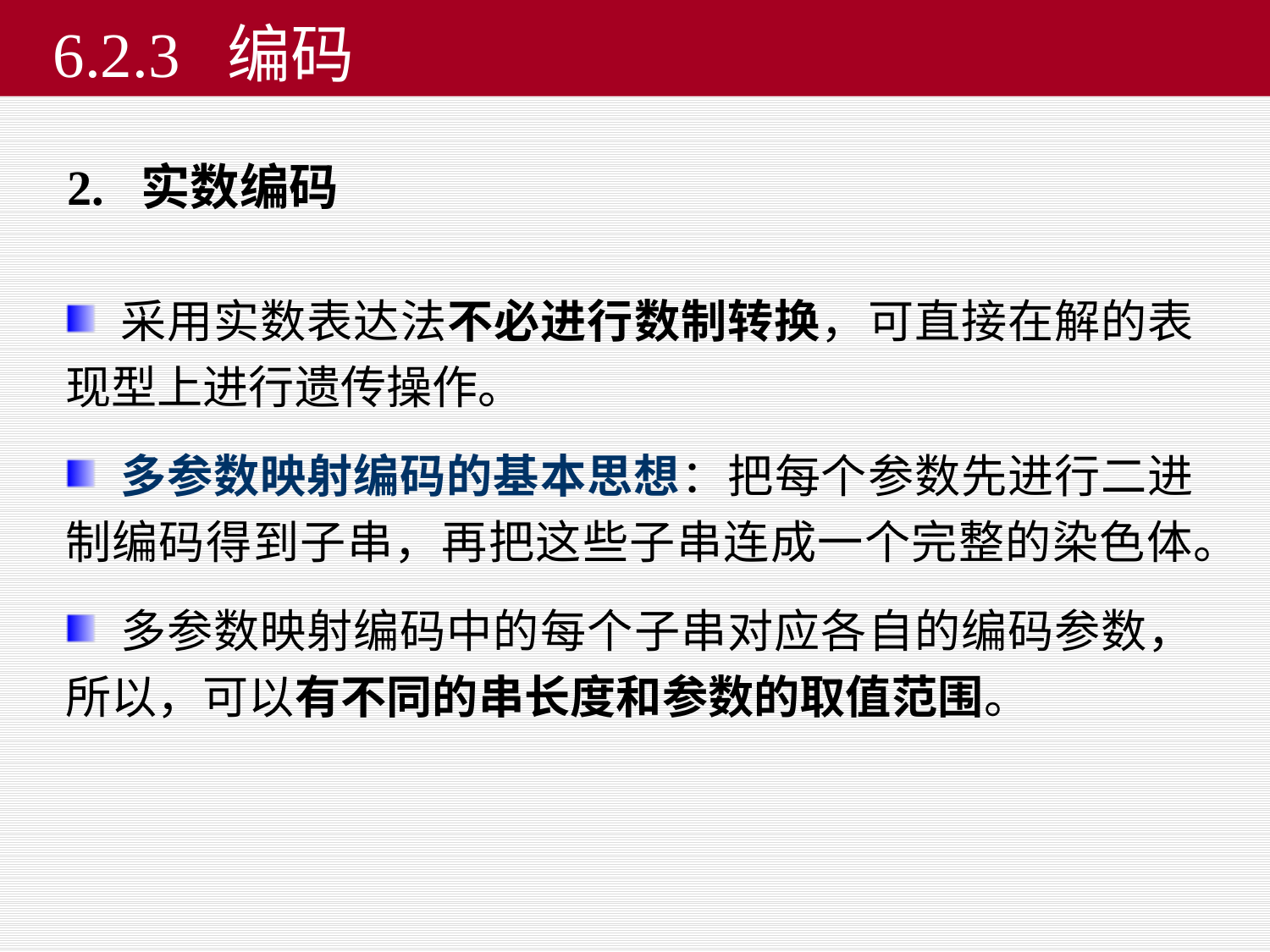

# 6.2.3  编码
2.  实数编码
 采用实数表达法不必进行数制转换，可直接在解的表现型上进行遗传操作。
 多参数映射编码的基本思想：把每个参数先进行二进制编码得到子串，再把这些子串连成一个完整的染色体。
 多参数映射编码中的每个子串对应各自的编码参数，所以，可以有不同的串长度和参数的取值范围。
37